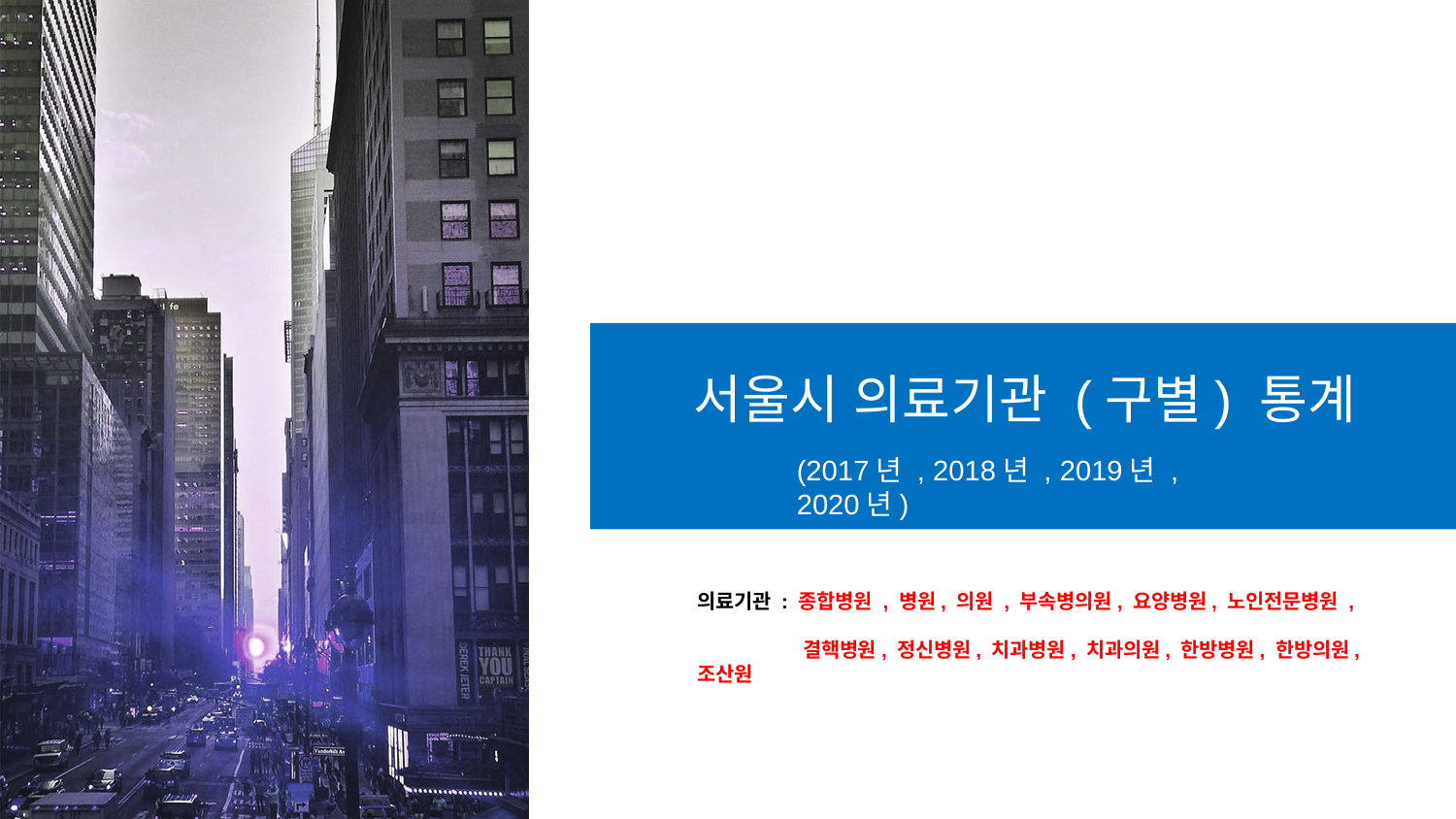

서울시 의료기관 (구별) 통계
(2017년 , 2018년 , 2019년 , 2020년)
의료기관 : 종합병원 , 병원, 의원 , 부속병의원, 요양병원, 노인전문병원 ,

                  결핵병원, 정신병원, 치과병원, 치과의원, 한방병원, 한방의원, 조산원